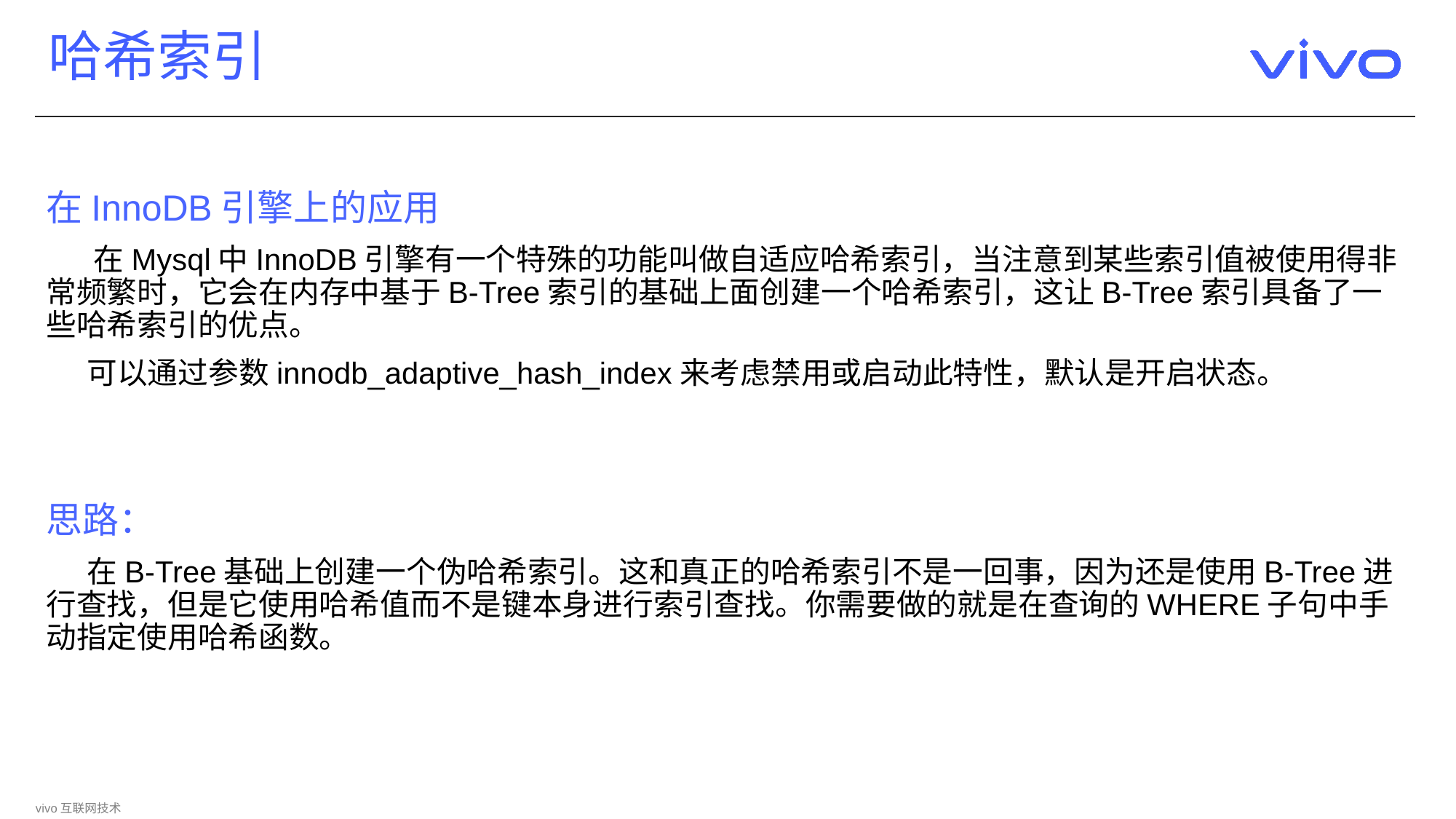

# 哈希索引

在InnoDB引擎上的应用
      在Mysql中InnoDB引擎有一个特殊的功能叫做自适应哈希索引，当注意到某些索引值被使用得非常频繁时，它会在内存中基于B-Tree索引的基础上面创建一个哈希索引，这让B-Tree索引具备了一些哈希索引的优点。
     可以通过参数innodb_adaptive_hash_index来考虑禁用或启动此特性，默认是开启状态。

思路：
     在B-Tree基础上创建一个伪哈希索引。这和真正的哈希索引不是一回事，因为还是使用B-Tree进行查找，但是它使用哈希值而不是键本身进行索引查找。你需要做的就是在查询的WHERE子句中手动指定使用哈希函数。